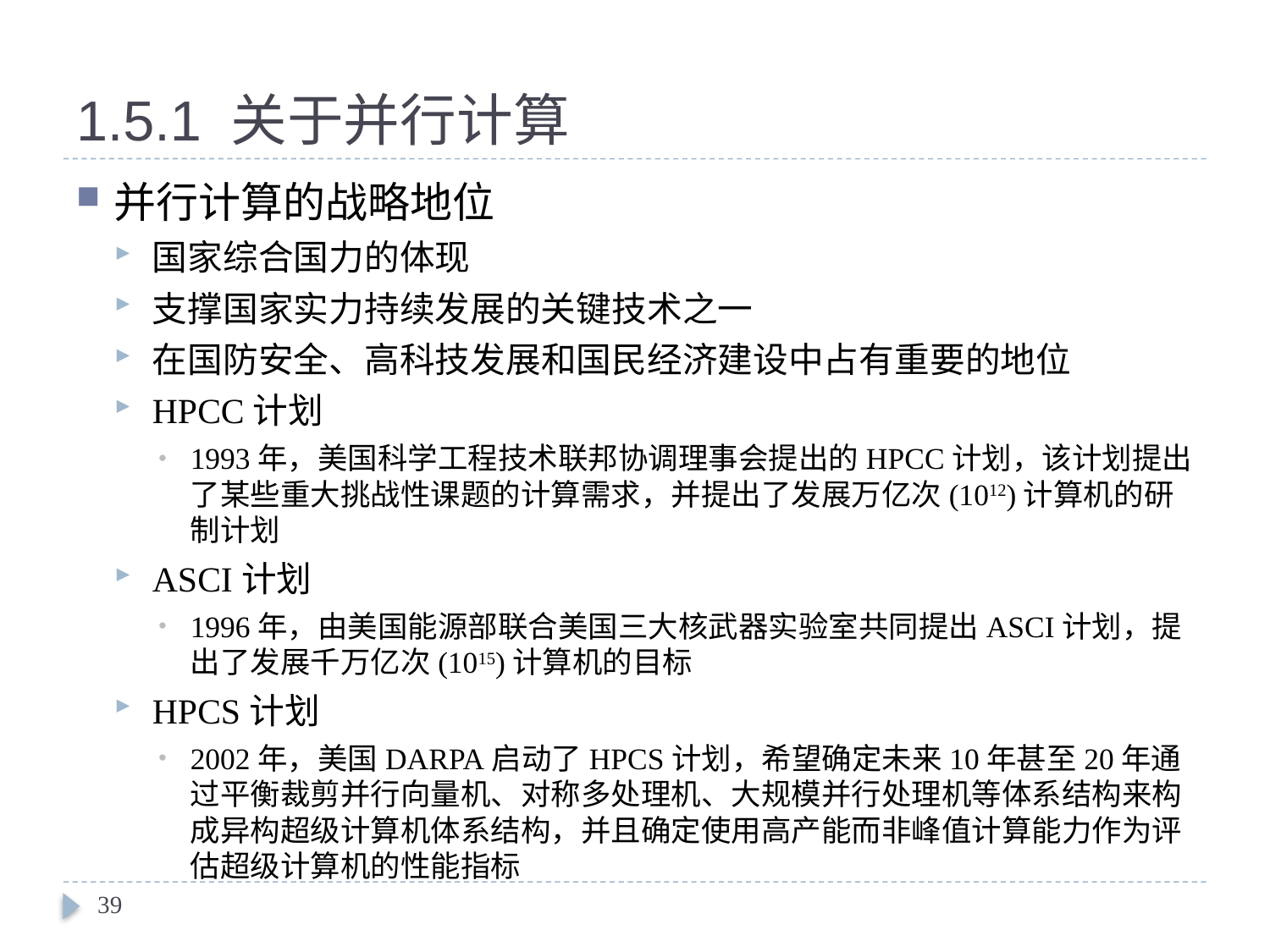

# 1.5.1 关于并行计算
并行计算的战略地位
国家综合国力的体现
支撑国家实力持续发展的关键技术之一
在国防安全、高科技发展和国民经济建设中占有重要的地位
HPCC计划
1993年，美国科学工程技术联邦协调理事会提出的HPCC计划，该计划提出了某些重大挑战性课题的计算需求，并提出了发展万亿次(1012)计算机的研制计划
ASCI计划
1996年，由美国能源部联合美国三大核武器实验室共同提出ASCI计划，提出了发展千万亿次(1015)计算机的目标
HPCS计划
2002年，美国DARPA启动了HPCS计划，希望确定未来10年甚至20年通过平衡裁剪并行向量机、对称多处理机、大规模并行处理机等体系结构来构成异构超级计算机体系结构，并且确定使用高产能而非峰值计算能力作为评估超级计算机的性能指标
39